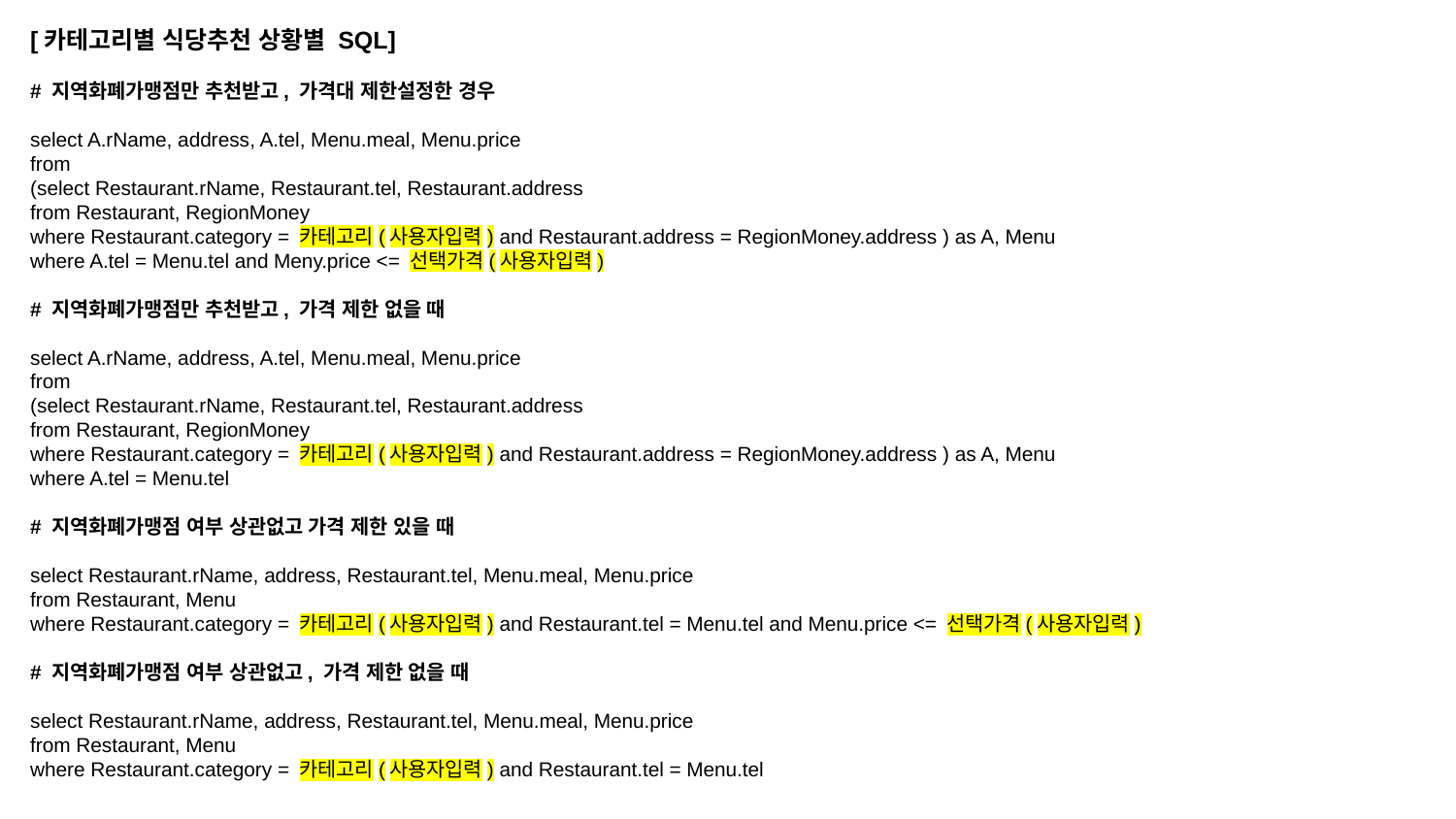

[카테고리별 식당추천 상황별 SQL]

# 지역화폐가맹점만 추천받고, 가격대 제한설정한 경우

select A.rName, address, A.tel, Menu.meal, Menu.price
from
(select Restaurant.rName, Restaurant.tel, Restaurant.address
from Restaurant, RegionMoney
where Restaurant.category = 카테고리(사용자입력) and Restaurant.address = RegionMoney.address ) as A, Menu
where A.tel = Menu.tel and Meny.price <= 선택가격(사용자입력)

# 지역화폐가맹점만 추천받고, 가격 제한 없을 때

select A.rName, address, A.tel, Menu.meal, Menu.price
from
(select Restaurant.rName, Restaurant.tel, Restaurant.address
from Restaurant, RegionMoney
where Restaurant.category = 카테고리(사용자입력) and Restaurant.address = RegionMoney.address ) as A, Menu
where A.tel = Menu.tel

# 지역화폐가맹점 여부 상관없고 가격 제한 있을 때

select Restaurant.rName, address, Restaurant.tel, Menu.meal, Menu.price
from Restaurant, Menu
where Restaurant.category = 카테고리(사용자입력) and Restaurant.tel = Menu.tel and Menu.price <= 선택가격(사용자입력)

# 지역화폐가맹점 여부 상관없고, 가격 제한 없을 때

select Restaurant.rName, address, Restaurant.tel, Menu.meal, Menu.price
from Restaurant, Menu
where Restaurant.category = 카테고리(사용자입력) and Restaurant.tel = Menu.tel